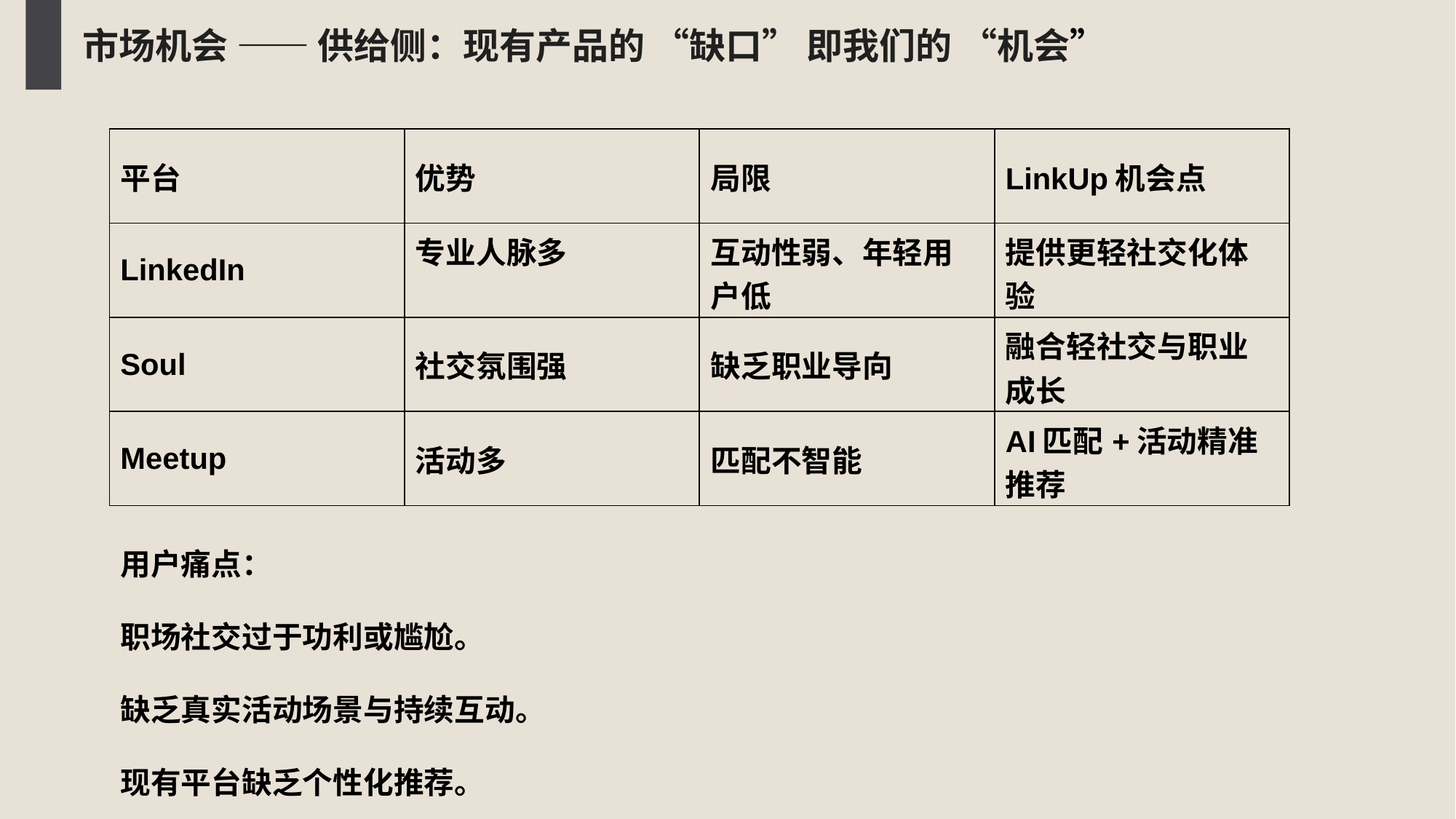

市场机会 —— 供给侧：现有产品的 “缺口” 即我们的 “机会”
| 平台 | 优势 | 局限 | LinkUp机会点 |
| --- | --- | --- | --- |
| LinkedIn | 专业人脉多 | 互动性弱、年轻用户低 | 提供更轻社交化体验 |
| Soul | 社交氛围强 | 缺乏职业导向 | 融合轻社交与职业成长 |
| Meetup | 活动多 | 匹配不智能 | AI匹配+活动精准推荐 |

用户痛点：

职场社交过于功利或尴尬。

缺乏真实活动场景与持续互动。

现有平台缺乏个性化推荐。